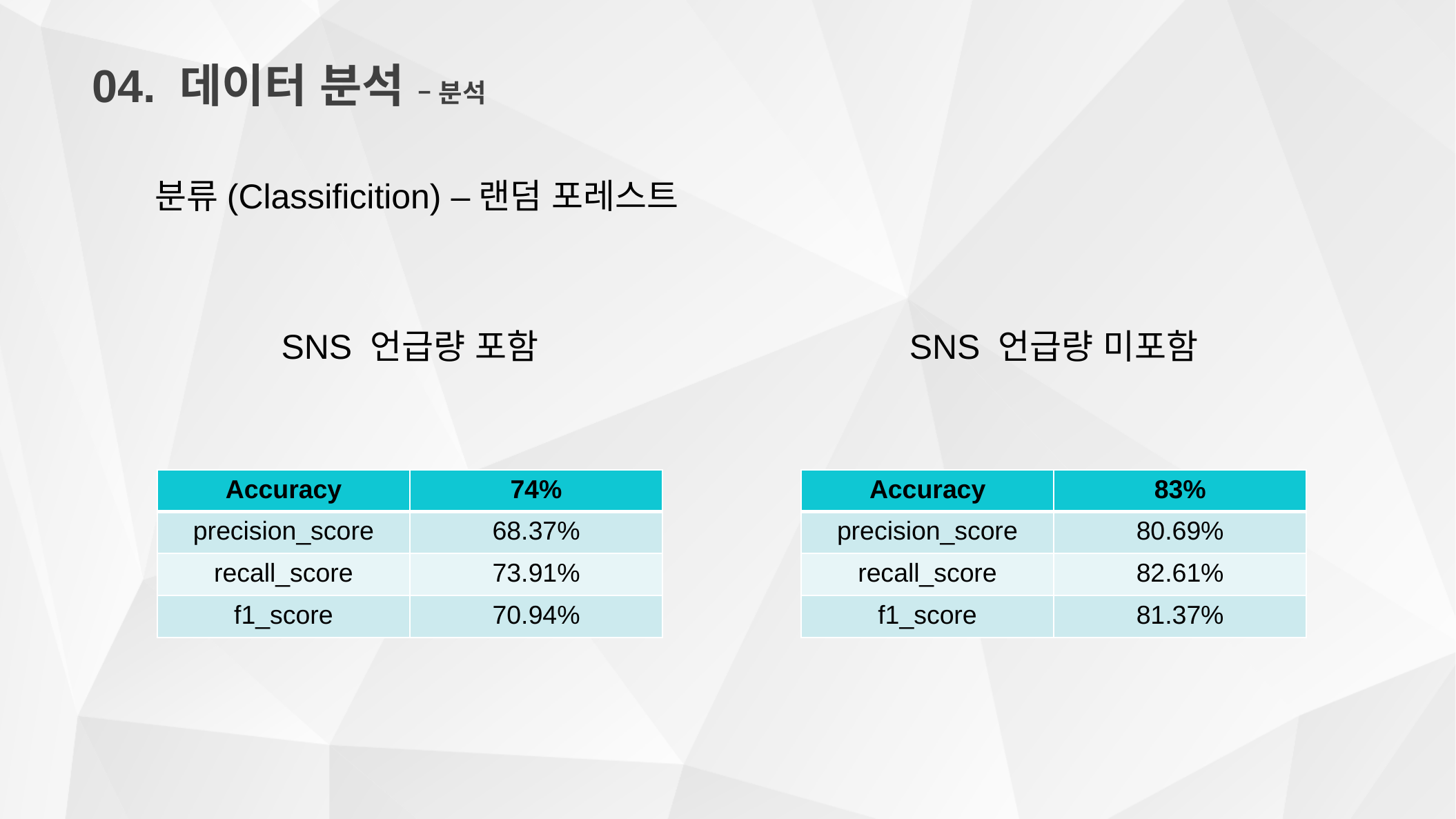

04. 데이터 분석 – 분석
분류(Classificition) –랜덤 포레스트
SNS 언급량 포함
SNS 언급량 미포함
| Accuracy | 74% |
| --- | --- |
| precision\_score | 68.37% |
| recall\_score | 73.91% |
| f1\_score | 70.94% |
| Accuracy | 83% |
| --- | --- |
| precision\_score | 80.69% |
| recall\_score | 82.61% |
| f1\_score | 81.37% |